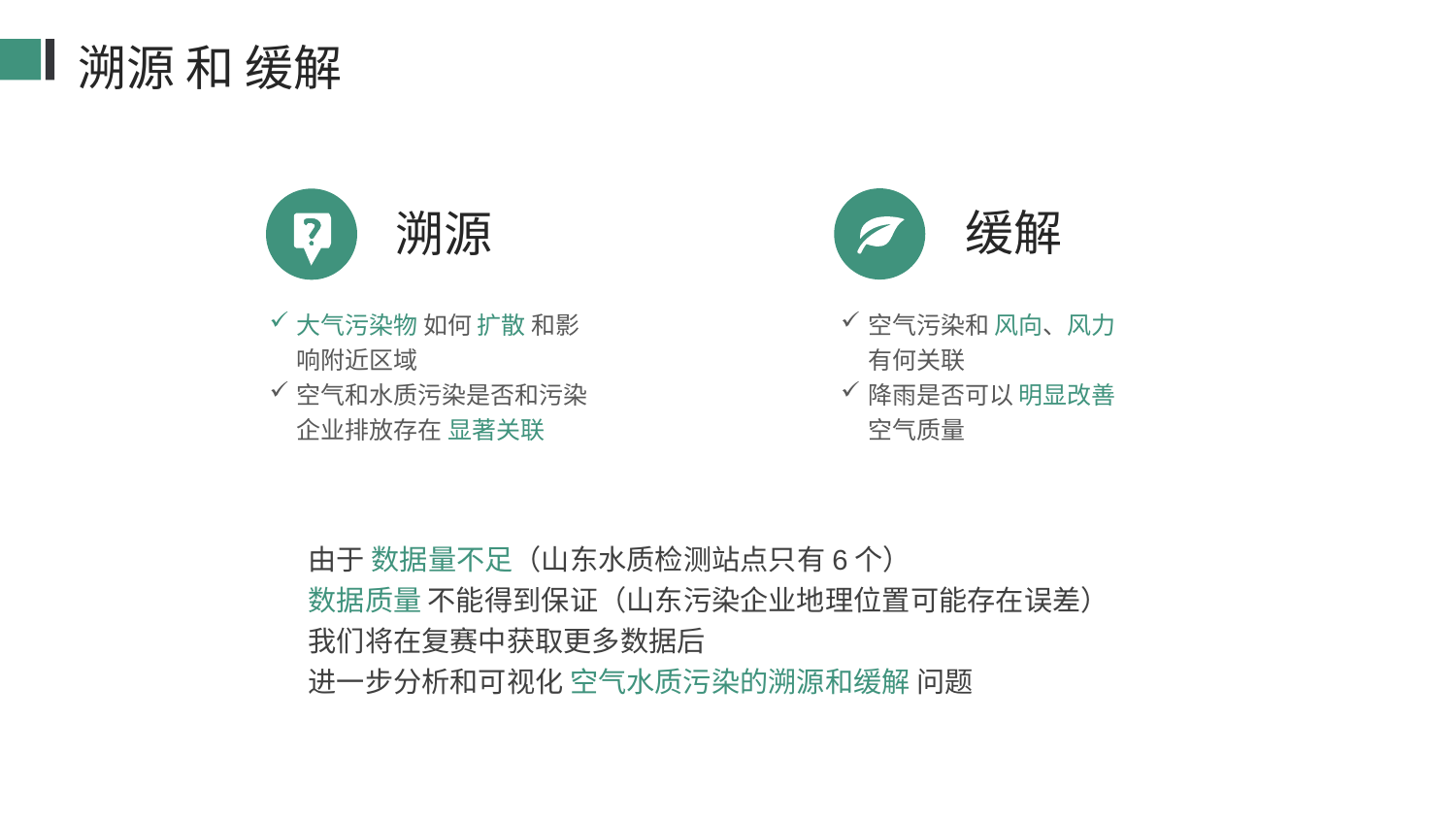

溯源 和 缓解

缓解
溯源

大气污染物 如何 扩散 和影响附近区域
空气和水质污染是否和污染企业排放存在 显著关联
空气污染和 风向、风力 有何关联
降雨是否可以 明显改善 空气质量
由于 数据量不足（山东水质检测站点只有6个）
数据质量 不能得到保证（山东污染企业地理位置可能存在误差）
我们将在复赛中获取更多数据后
进一步分析和可视化 空气水质污染的溯源和缓解 问题